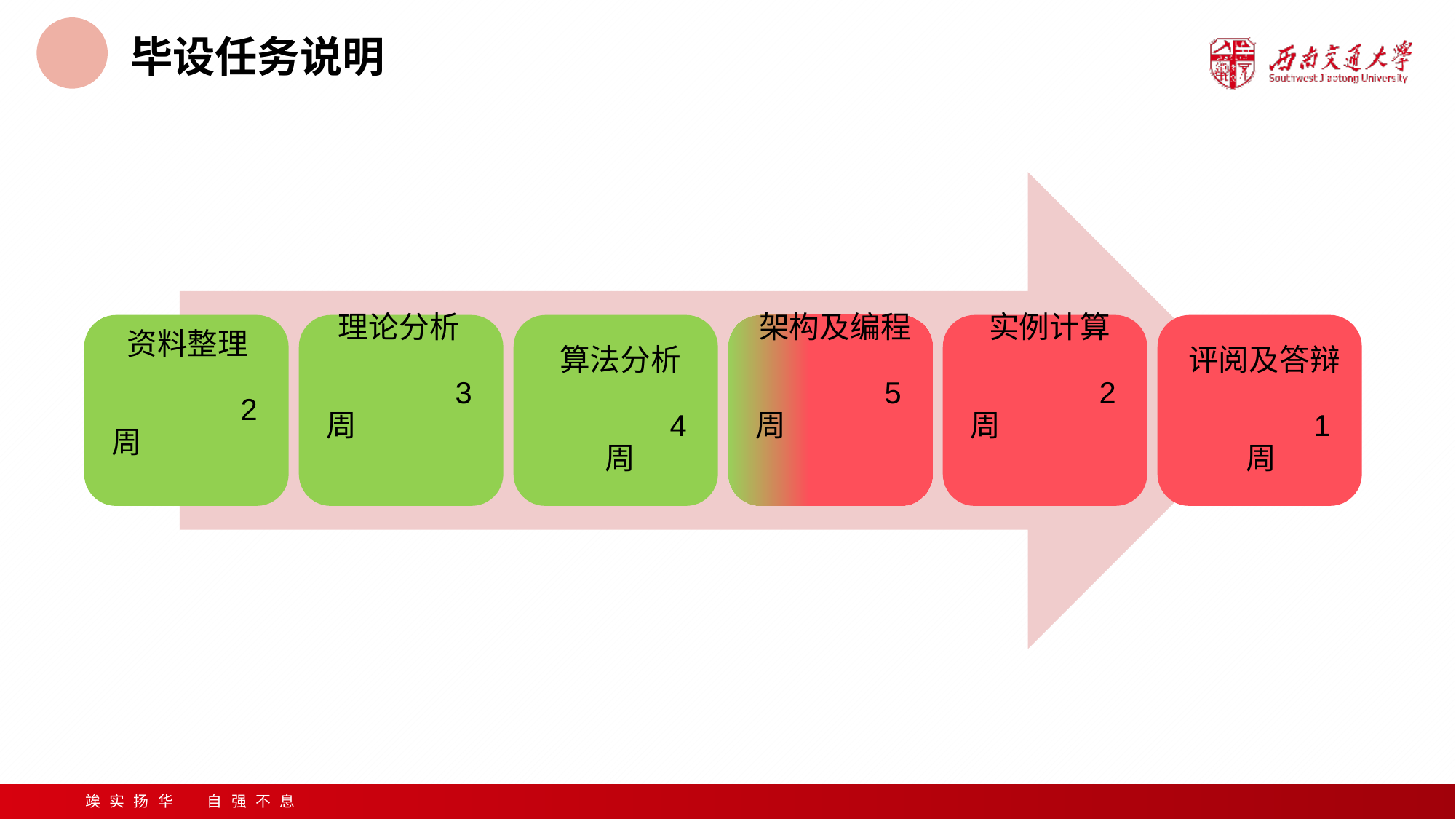

毕设任务说明
资料整理 		 2周
理论分析  		 3周
算法分析		 4周
架构及编程		 5周
实例计算		 2周
评阅及答辩		 1周